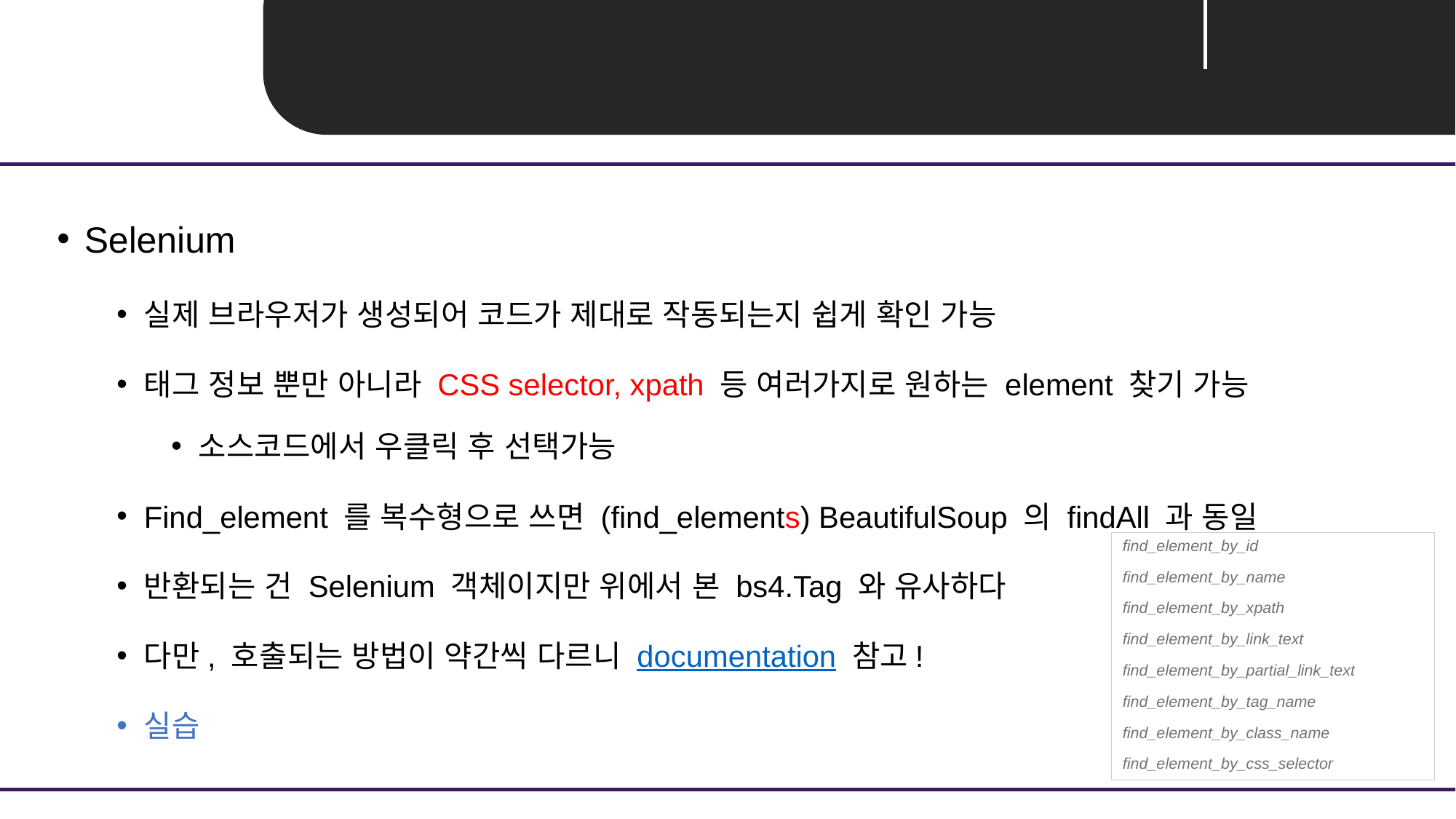

Unit  03 ㅣ실용적 팁
Selenium
실제 브라우저가 생성되어 코드가 제대로 작동되는지 쉽게 확인 가능
태그 정보 뿐만 아니라 CSS selector, xpath 등 여러가지로 원하는 element 찾기 가능
소스코드에서 우클릭 후 선택가능
Find_element 를 복수형으로 쓰면 (find_elements) BeautifulSoup 의 findAll 과 동일
반환되는 건 Selenium 객체이지만 위에서 본 bs4.Tag 와 유사하다
다만, 호출되는 방법이 약간씩 다르니 documentation 참고!
실습

find_element_by_id
find_element_by_name
find_element_by_xpath
find_element_by_link_text
find_element_by_partial_link_text
find_element_by_tag_name
find_element_by_class_name
find_element_by_css_selector